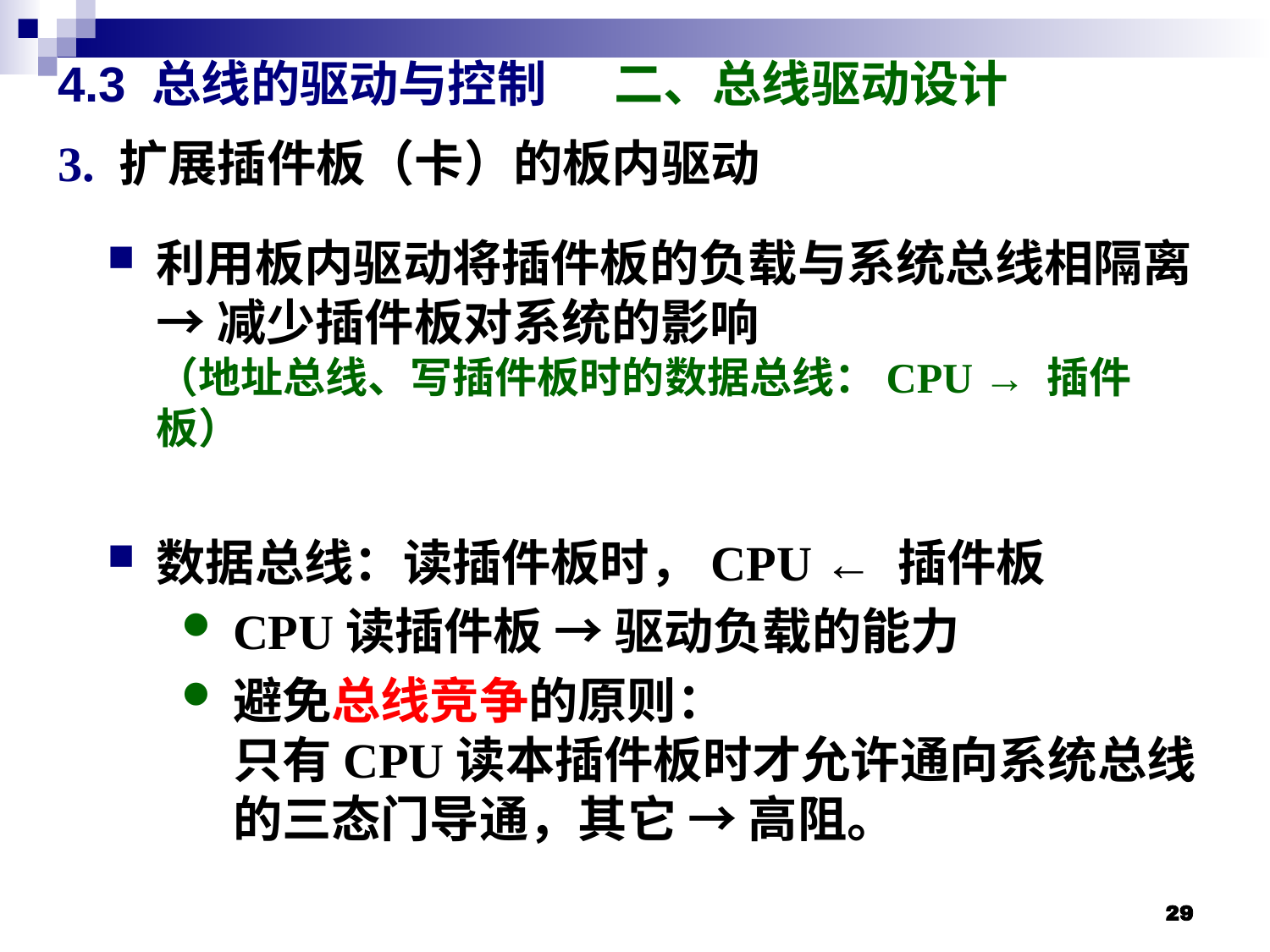

# 4.3 总线的驱动与控制      二、总线驱动设计
3. 扩展插件板（卡）的板内驱动
利用板内驱动将插件板的负载与系统总线相隔离→ 减少插件板对系统的影响
（地址总线、写插件板时的数据总线：CPU → 插件板）

数据总线：读插件板时，CPU ← 插件板
CPU读插件板 → 驱动负载的能力
避免总线竞争的原则：
只有CPU读本插件板时才允许通向系统总线的三态门导通，其它 → 高阻。
29